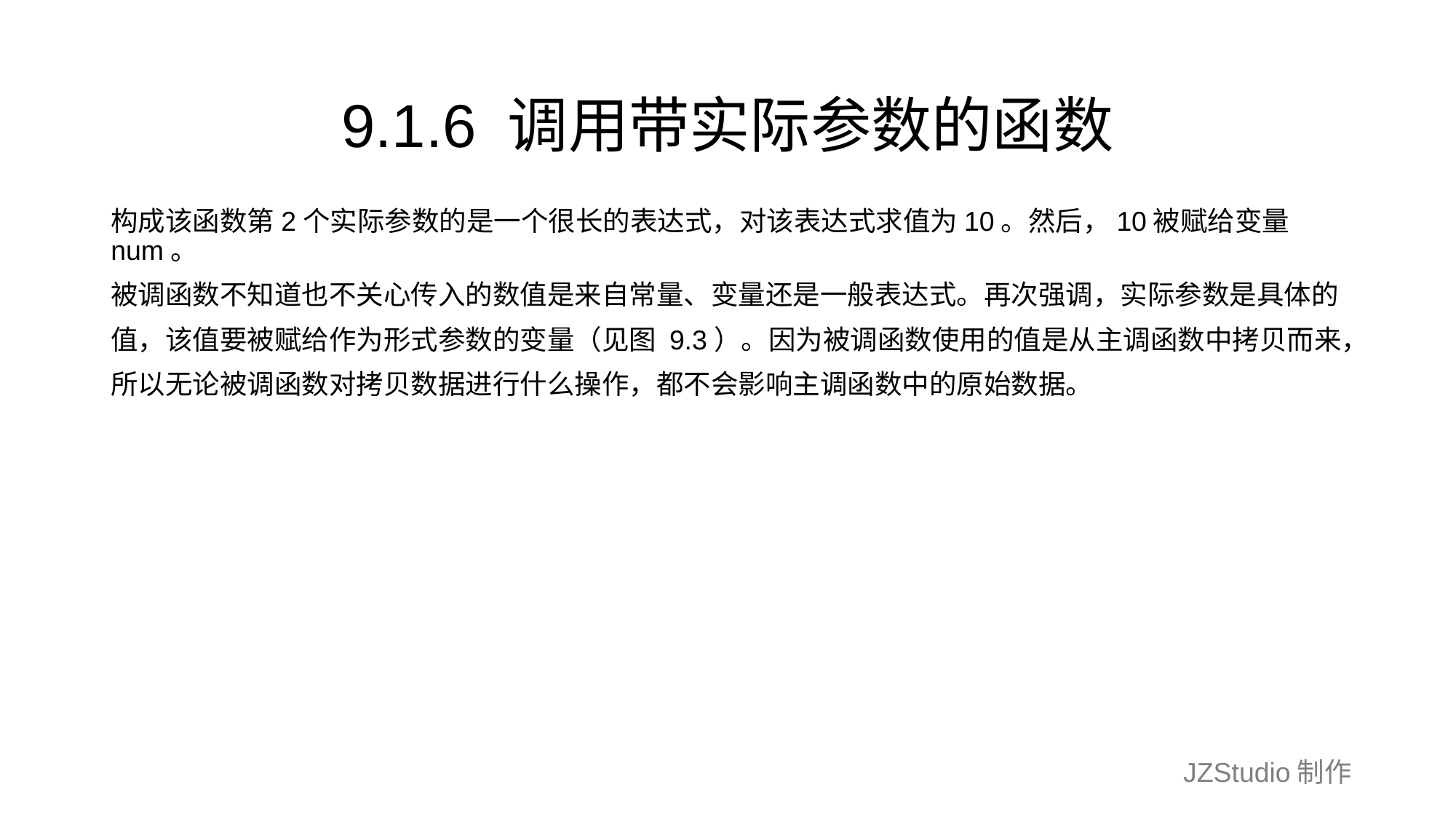

# 9.1.6 调用带实际参数的函数
构成该函数第2个实际参数的是一个很长的表达式，对该表达式求值为10。然后，10被赋给变量num。
被调函数不知道也不关心传入的数值是来自常量、变量还是一般表达式。再次强调，实际参数是具体的
值，该值要被赋给作为形式参数的变量（见图 9.3）。因为被调函数使用的值是从主调函数中拷贝而来，
所以无论被调函数对拷贝数据进行什么操作，都不会影响主调函数中的原始数据。